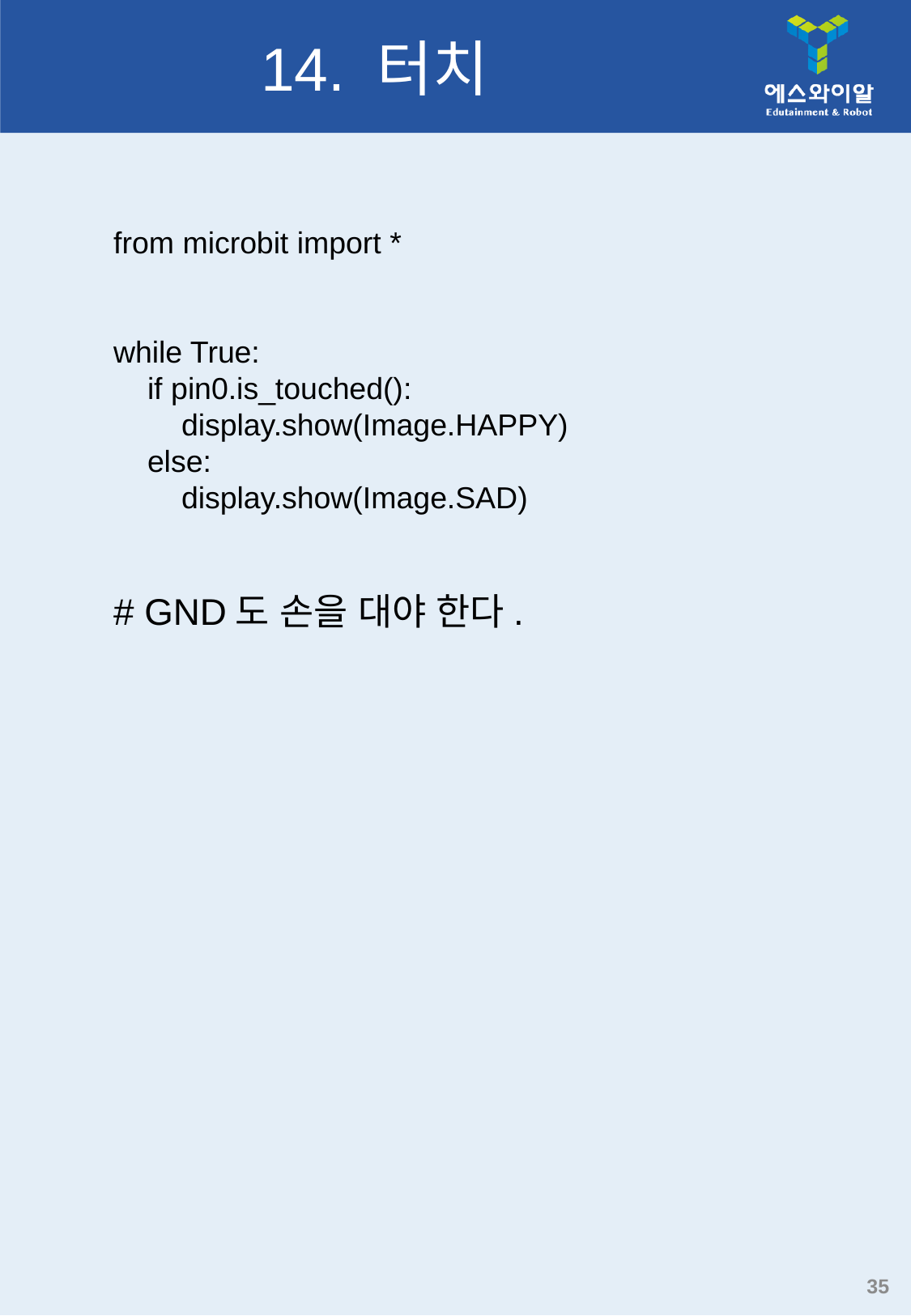

# 14. 터치
from microbit import *
while True:
    if pin0.is_touched():
        display.show(Image.HAPPY)
    else:
        display.show(Image.SAD)

# GND도 손을 대야 한다.

35